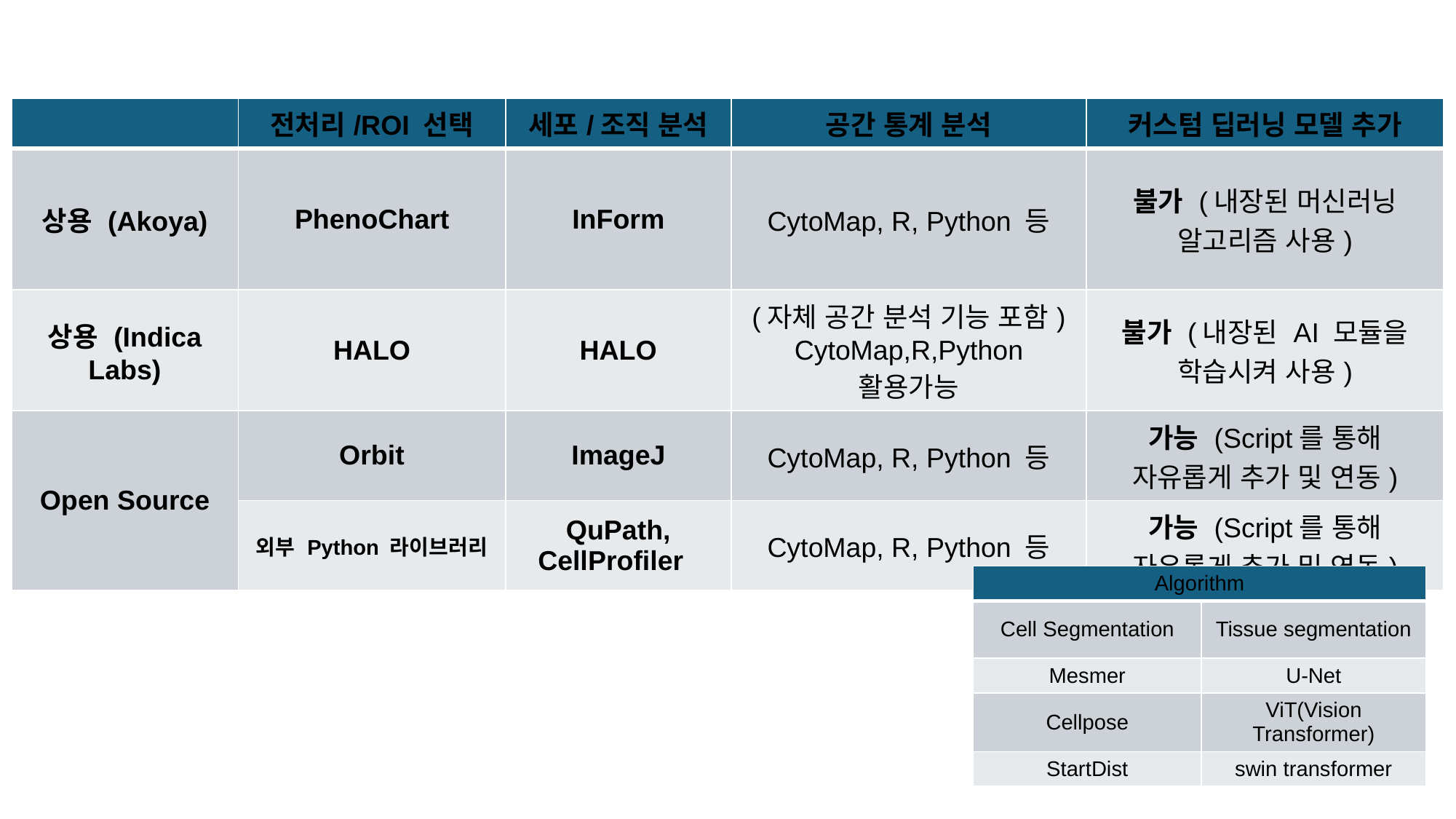

|  | 전처리/ROI 선택 | 세포/조직 분석 | 공간 통계 분석 | 커스텀 딥러닝 모델 추가 |
| --- | --- | --- | --- | --- |
| 상용 (Akoya) | PhenoChart | InForm | CytoMap, R, Python 등 | 불가 (내장된 머신러닝 알고리즘 사용) |
| 상용 (Indica Labs) | HALO | HALO | (자체 공간 분석 기능 포함) CytoMap,R,Python 활용가능 | 불가 (내장된 AI 모듈을 학습시켜 사용) |
| Open Source | Orbit | ImageJ | CytoMap, R, Python 등 | 가능 (Script를 통해 자유롭게 추가 및 연동) |
|  | 외부 Python 라이브러리 | QuPath, CellProfiler | CytoMap, R, Python 등 | 가능 (Script를 통해 자유롭게 추가 및 연동) |
| Algorithm |  |
| --- | --- |
| Cell Segmentation | Tissue segmentation |
| Mesmer | U-Net |
| Cellpose | ViT(Vision Transformer) |
| StartDist | swin transformer |